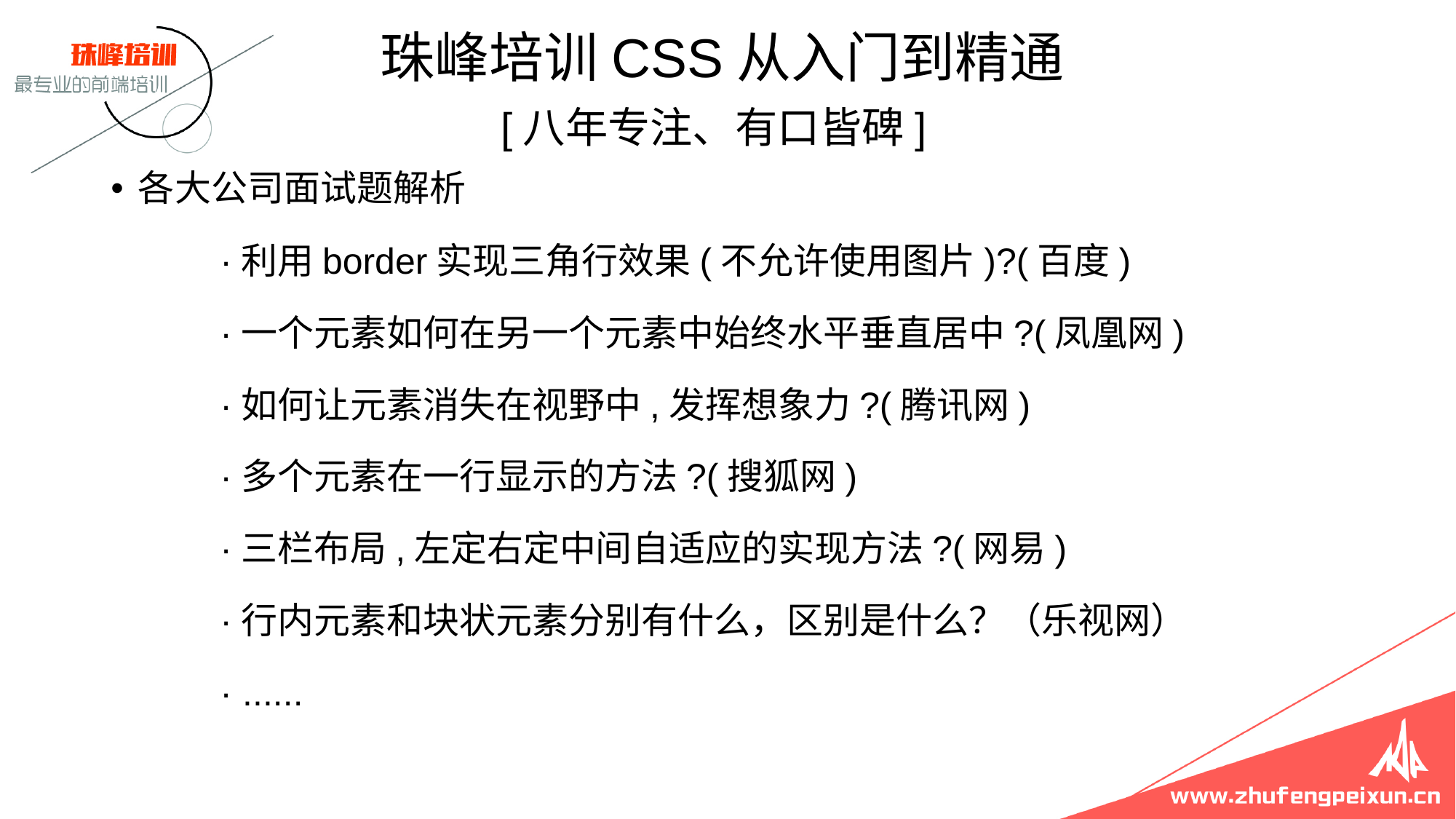

珠峰培训CSS从入门到精通
        [八年专注、有口皆碑]
各大公司面试题解析
	·利用border实现三角行效果(不允许使用图片)?(百度)
	·一个元素如何在另一个元素中始终水平垂直居中?(凤凰网)
	·如何让元素消失在视野中,发挥想象力?(腾讯网)
	·多个元素在一行显示的方法?(搜狐网)
	·三栏布局,左定右定中间自适应的实现方法?(网易)
	·行内元素和块状元素分别有什么，区别是什么？（乐视网）
	· ......